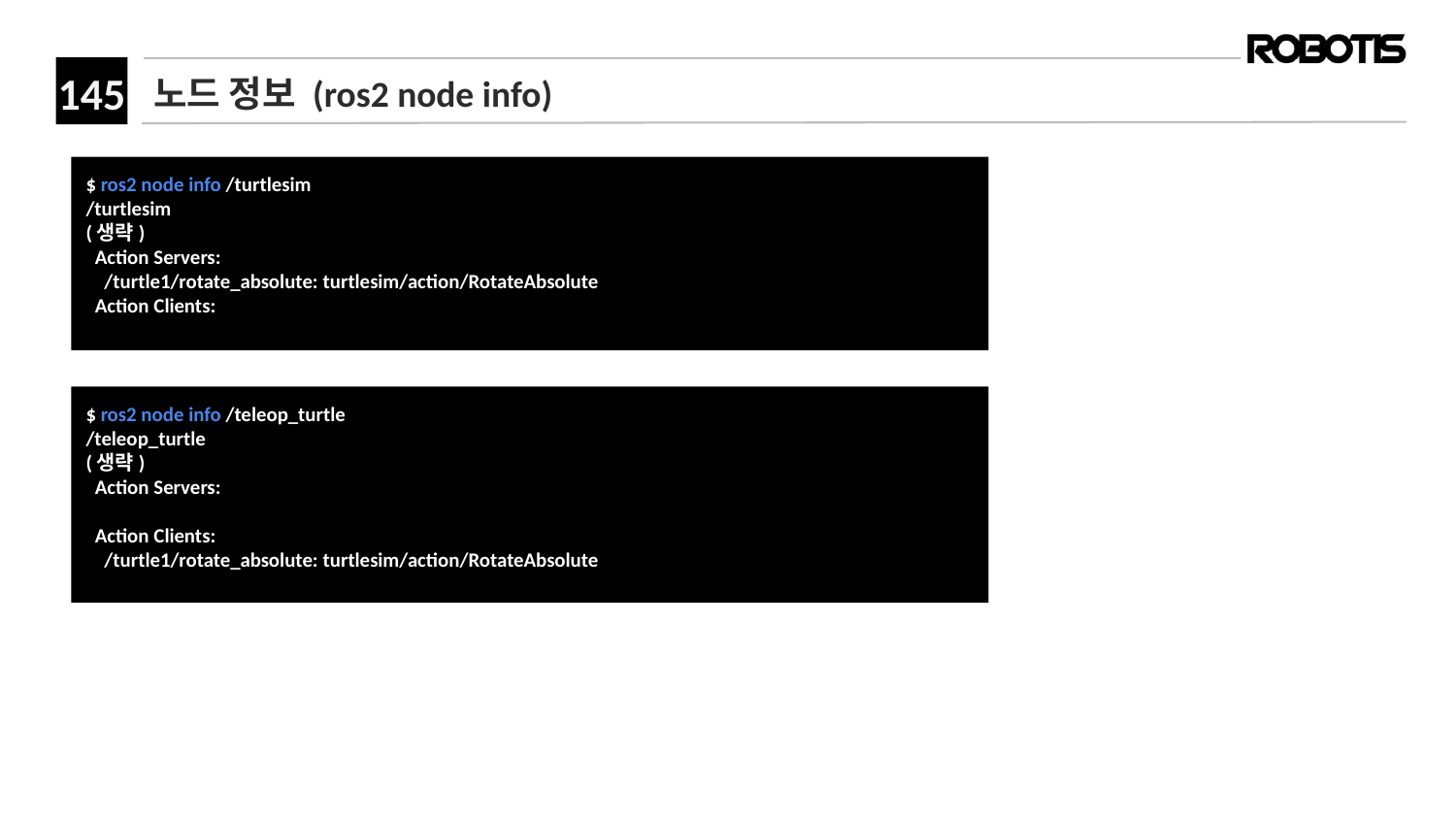

# 노드 정보 (ros2 node info)
﻿$ ros2 node info /turtlesim
/turtlesim
(생략)
  Action Servers:
    /turtle1/rotate_absolute: turtlesim/action/RotateAbsolute
  Action Clients:

﻿$ ros2 node info /teleop_turtle
/teleop_turtle
(생략)
  Action Servers:

  Action Clients:
    /turtle1/rotate_absolute: turtlesim/action/RotateAbsolute